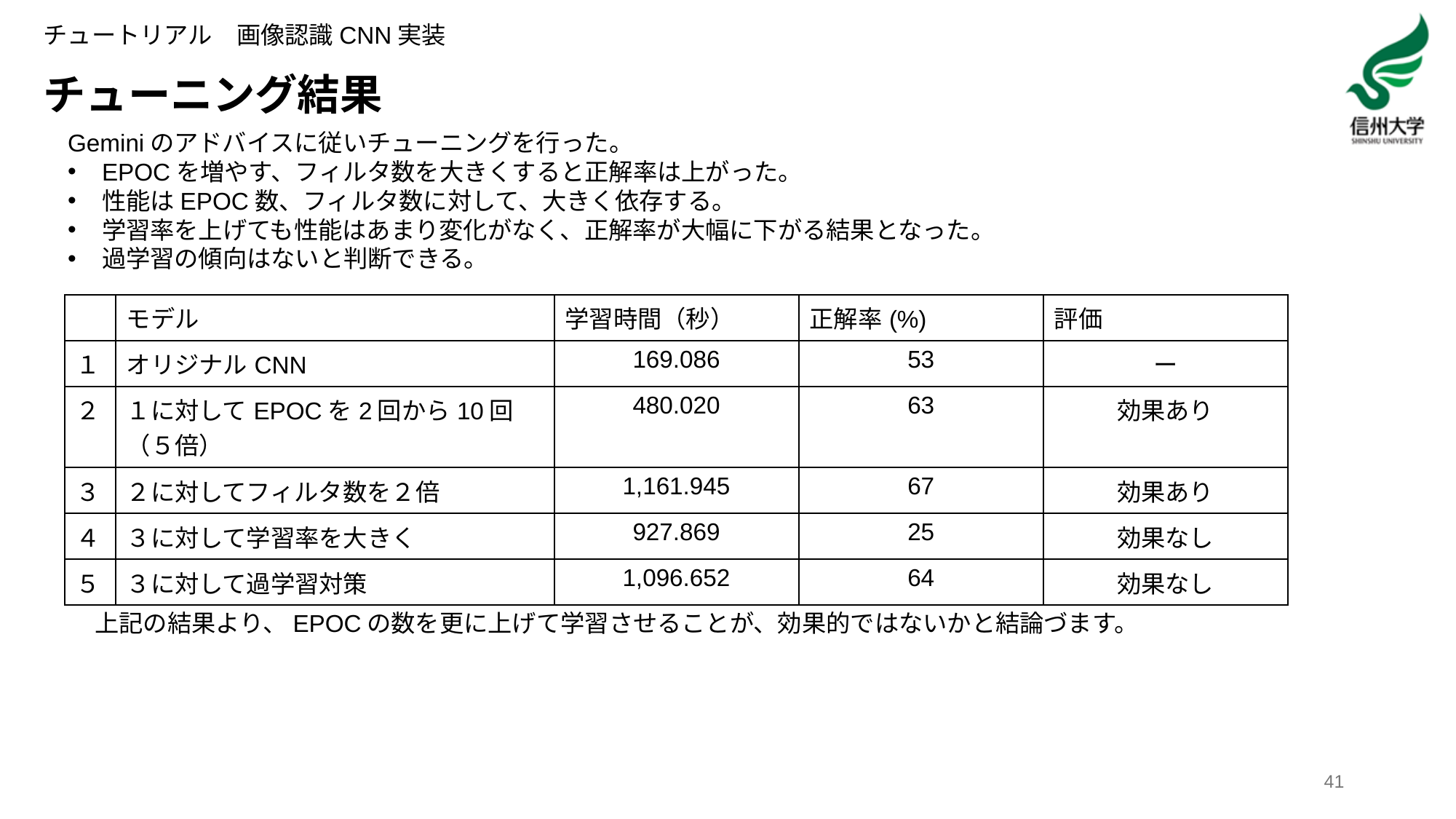

チュートリアル　画像認識CNN実装
# チューニング結果
Geminiのアドバイスに従いチューニングを行った。
EPOCを増やす、フィルタ数を大きくすると正解率は上がった。
性能はEPOC数、フィルタ数に対して、大きく依存する。
学習率を上げても性能はあまり変化がなく、正解率が大幅に下がる結果となった。
過学習の傾向はないと判断できる。
|  | モデル | 学習時間（秒） | 正解率(%) | 評価 |
| --- | --- | --- | --- | --- |
| １ | オリジナルCNN | 169.086 | 53 | ー |
| ２ | １に対してEPOCを2回から10回（５倍） | 480.020 | 63 | 効果あり |
| ３ | ２に対してフィルタ数を２倍 | 1,161.945 | 67 | 効果あり |
| ４ | ３に対して学習率を大きく | 927.869 | 25 | 効果なし |
| ５ | ３に対して過学習対策 | 1,096.652 | 64 | 効果なし |
上記の結果より、EPOCの数を更に上げて学習させることが、効果的ではないかと結論づます。
41